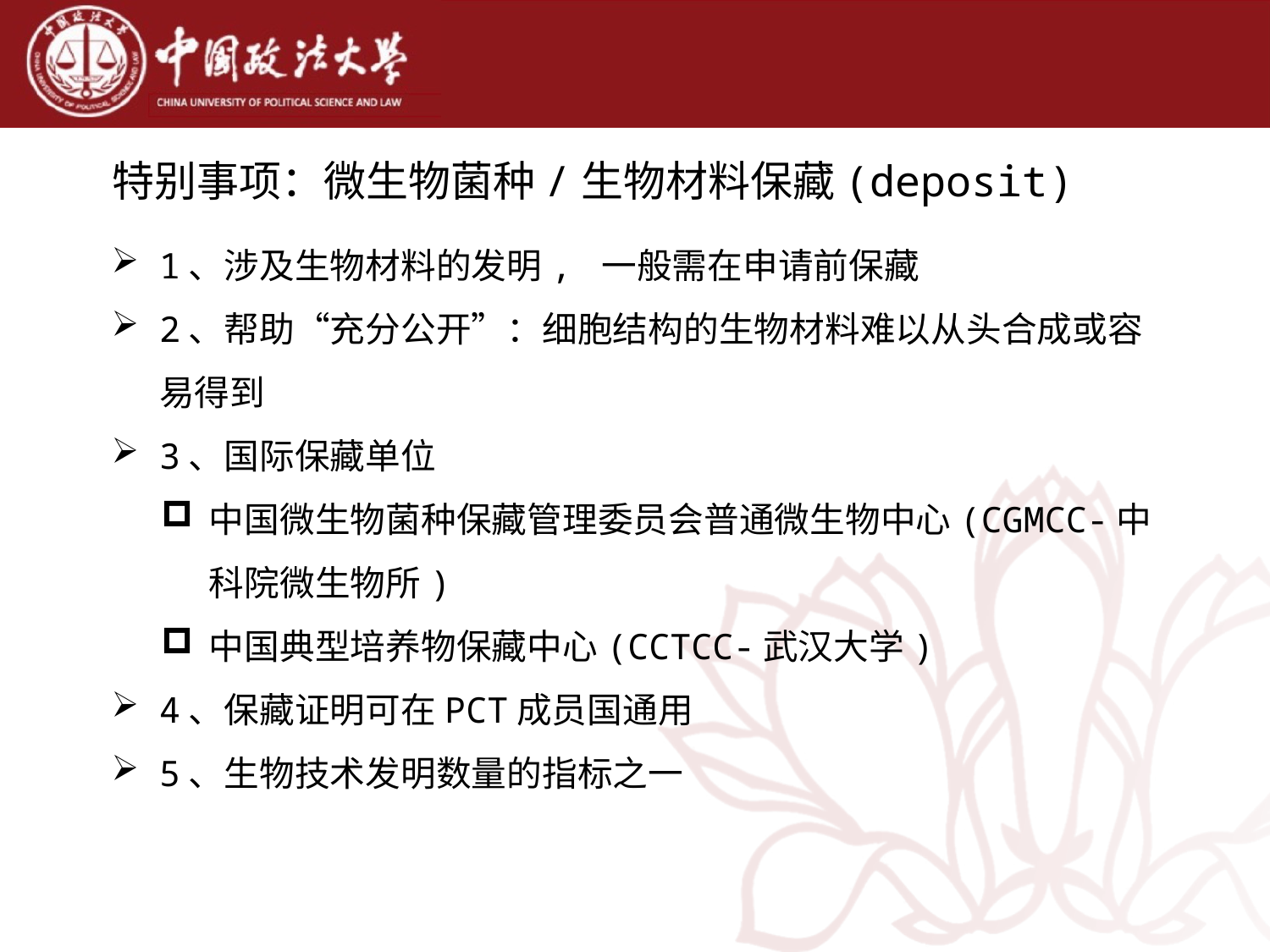

特别事项：微生物菌种/生物材料保藏(deposit)
1、涉及生物材料的发明, 一般需在申请前保藏
2、帮助“充分公开”：细胞结构的生物材料难以从头合成或容易得到
3、国际保藏单位
中国微生物菌种保藏管理委员会普通微生物中心(CGMCC-中科院微生物所)
中国典型培养物保藏中心(CCTCC-武汉大学)
4、保藏证明可在PCT成员国通用
5、生物技术发明数量的指标之一